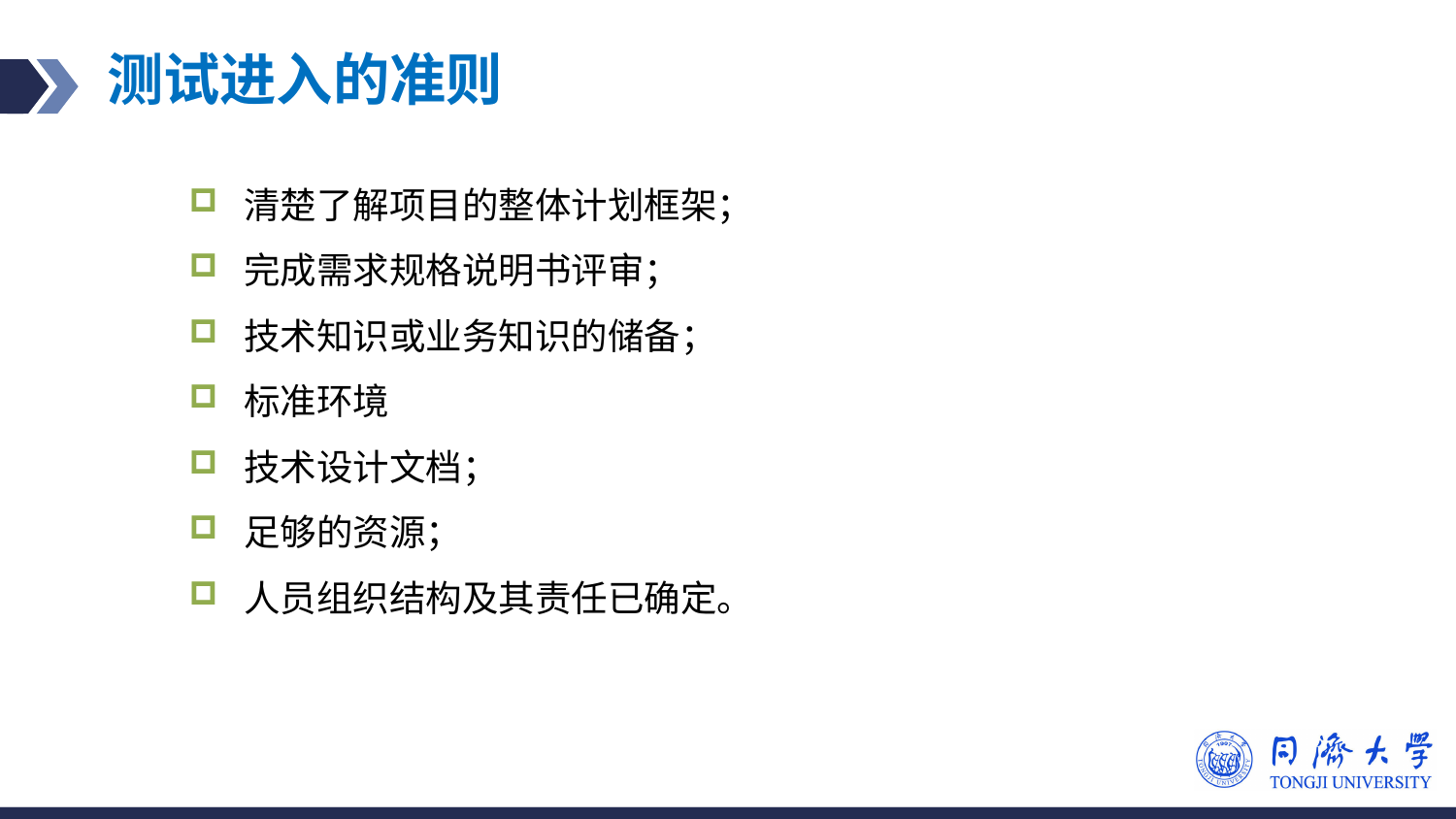

# 测试进入的准则
清楚了解项目的整体计划框架；
完成需求规格说明书评审；
技术知识或业务知识的储备；
标准环境
技术设计文档；
足够的资源；
人员组织结构及其责任已确定。